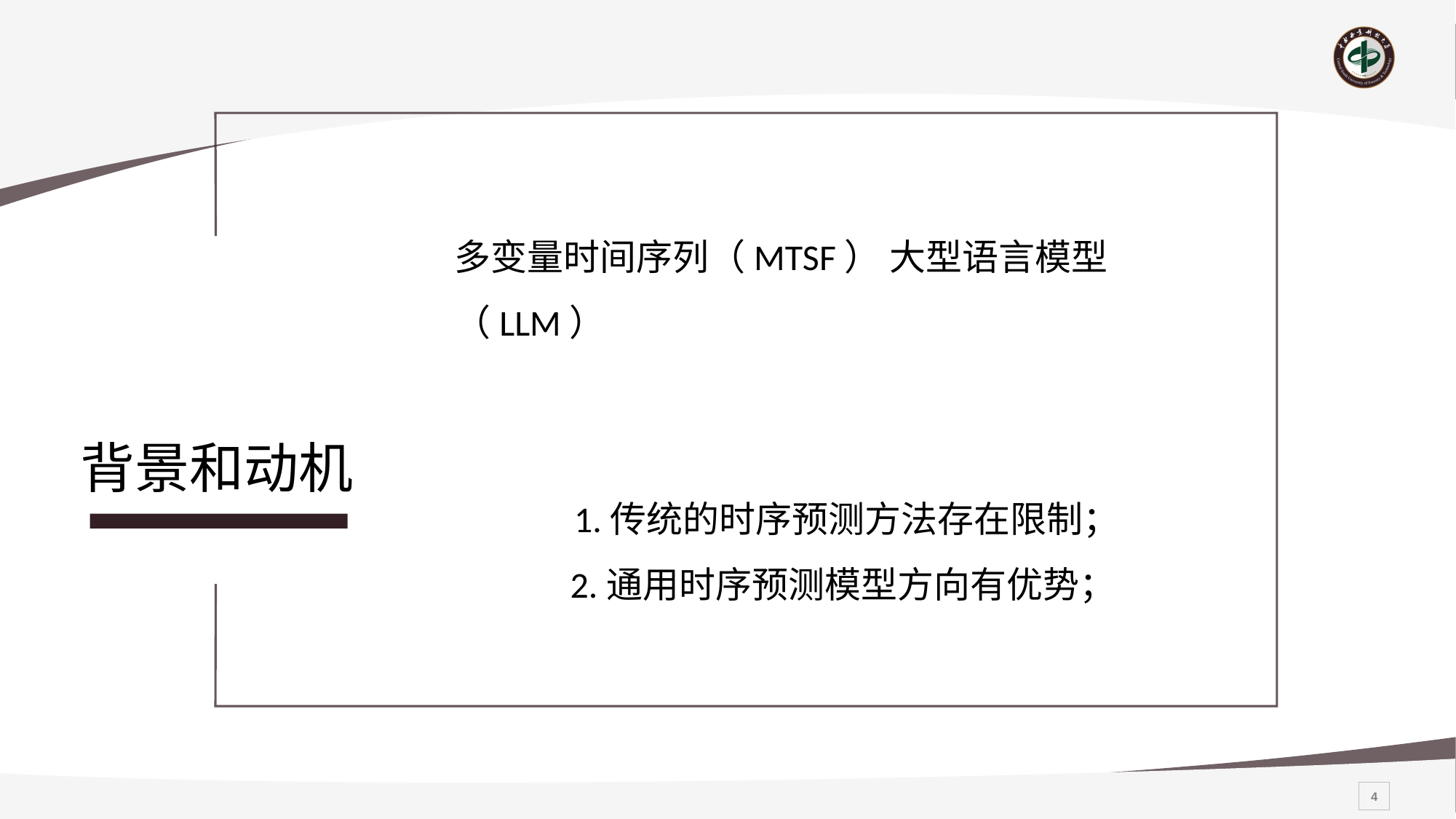

多变量时间序列（MTSF） 大型语言模型（LLM）

 1.传统的时序预测方法存在限制；
2.通用时序预测模型方向有优势；
# 背景和动机